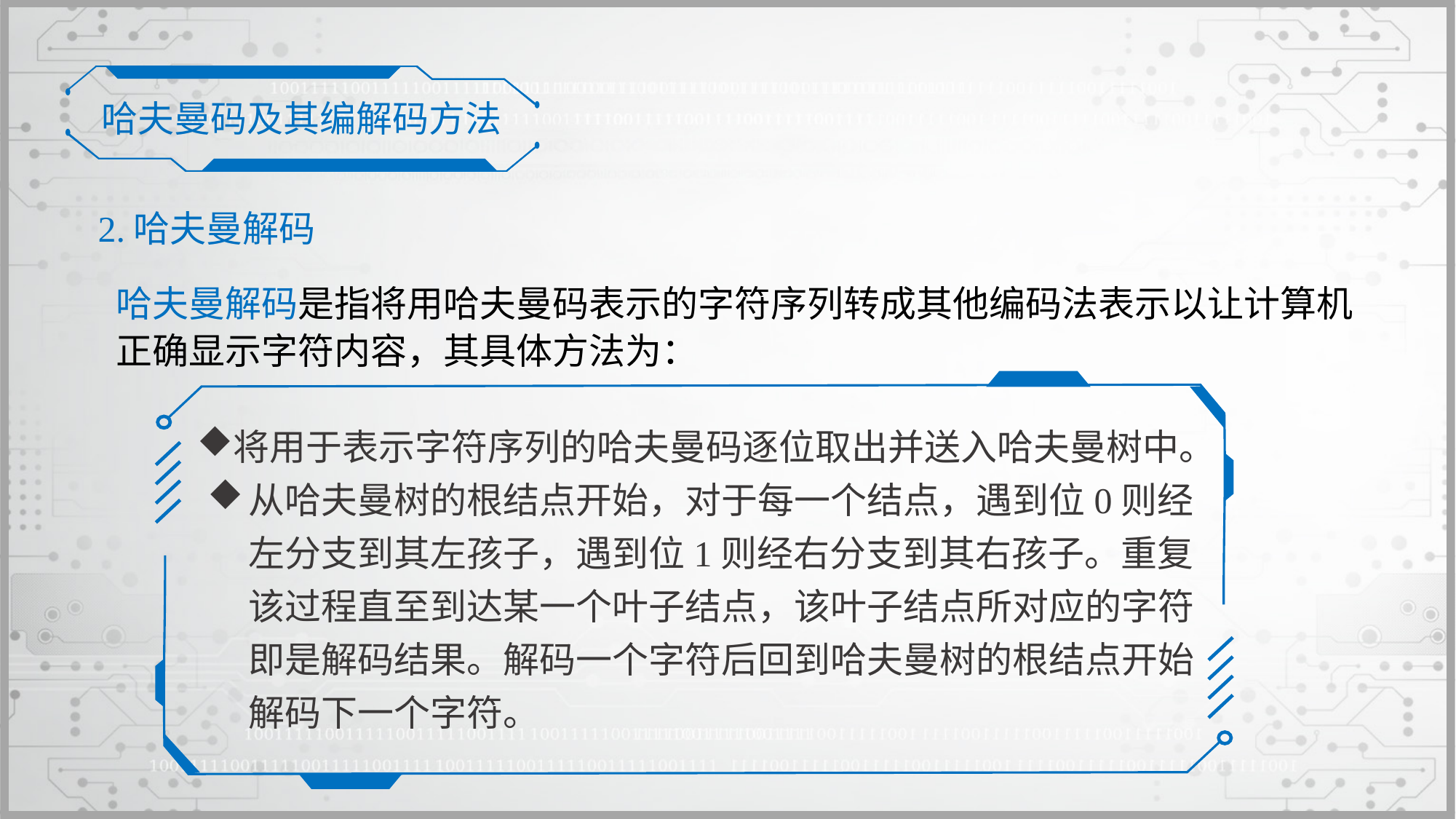

哈夫曼码及其编解码方法
2.哈夫曼解码
哈夫曼解码是指将用哈夫曼码表示的字符序列转成其他编码法表示以让计算机正确显示字符内容，其具体方法为：

将用于表示字符序列的哈夫曼码逐位取出并送入哈夫曼树中。
从哈夫曼树的根结点开始，对于每一个结点，遇到位0则经左分支到其左孩子，遇到位1则经右分支到其右孩子。重复该过程直至到达某一个叶子结点，该叶子结点所对应的字符即是解码结果。解码一个字符后回到哈夫曼树的根结点开始解码下一个字符。